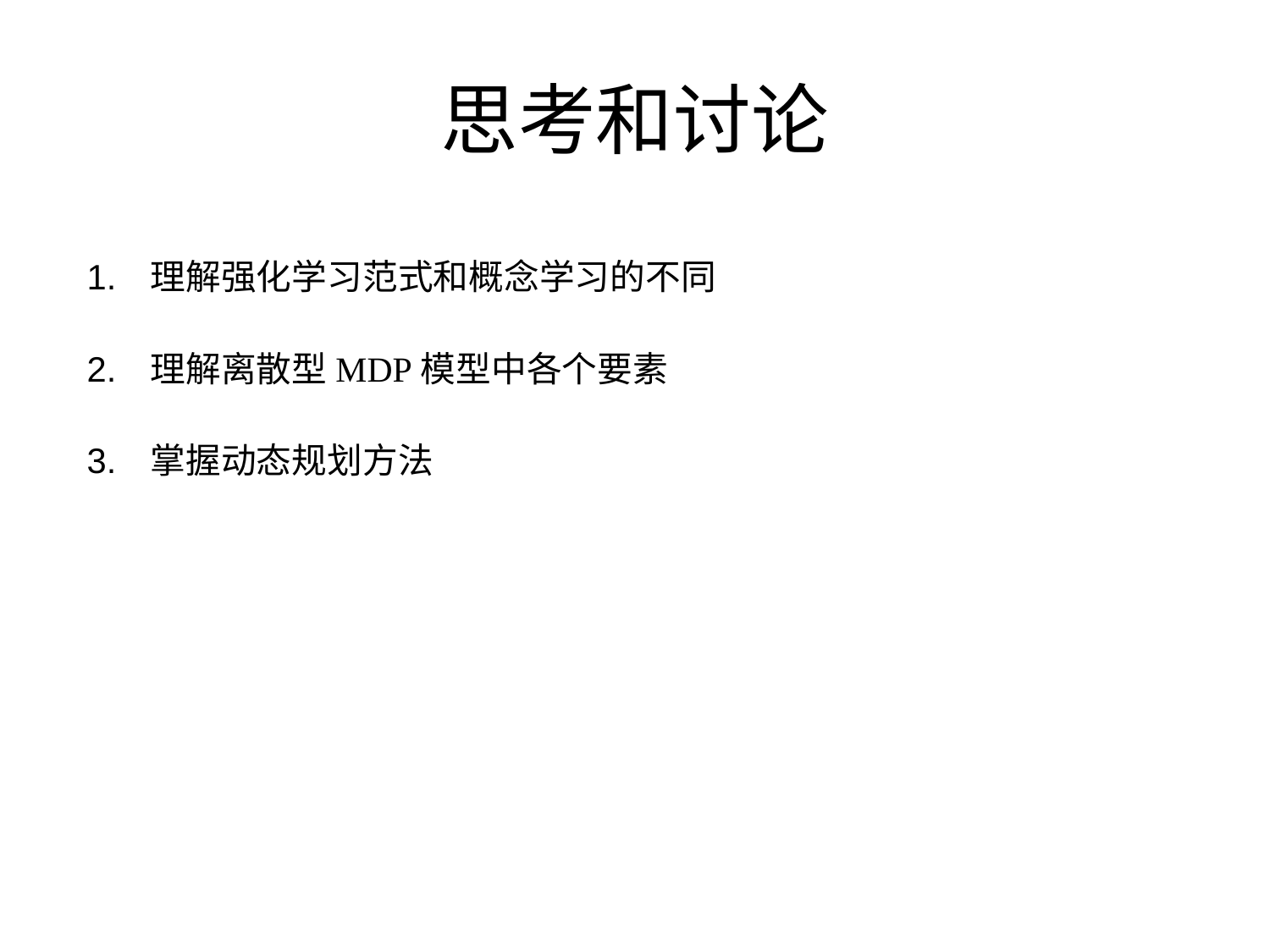

# 思考和讨论
理解强化学习范式和概念学习的不同
理解离散型MDP模型中各个要素
掌握动态规划方法